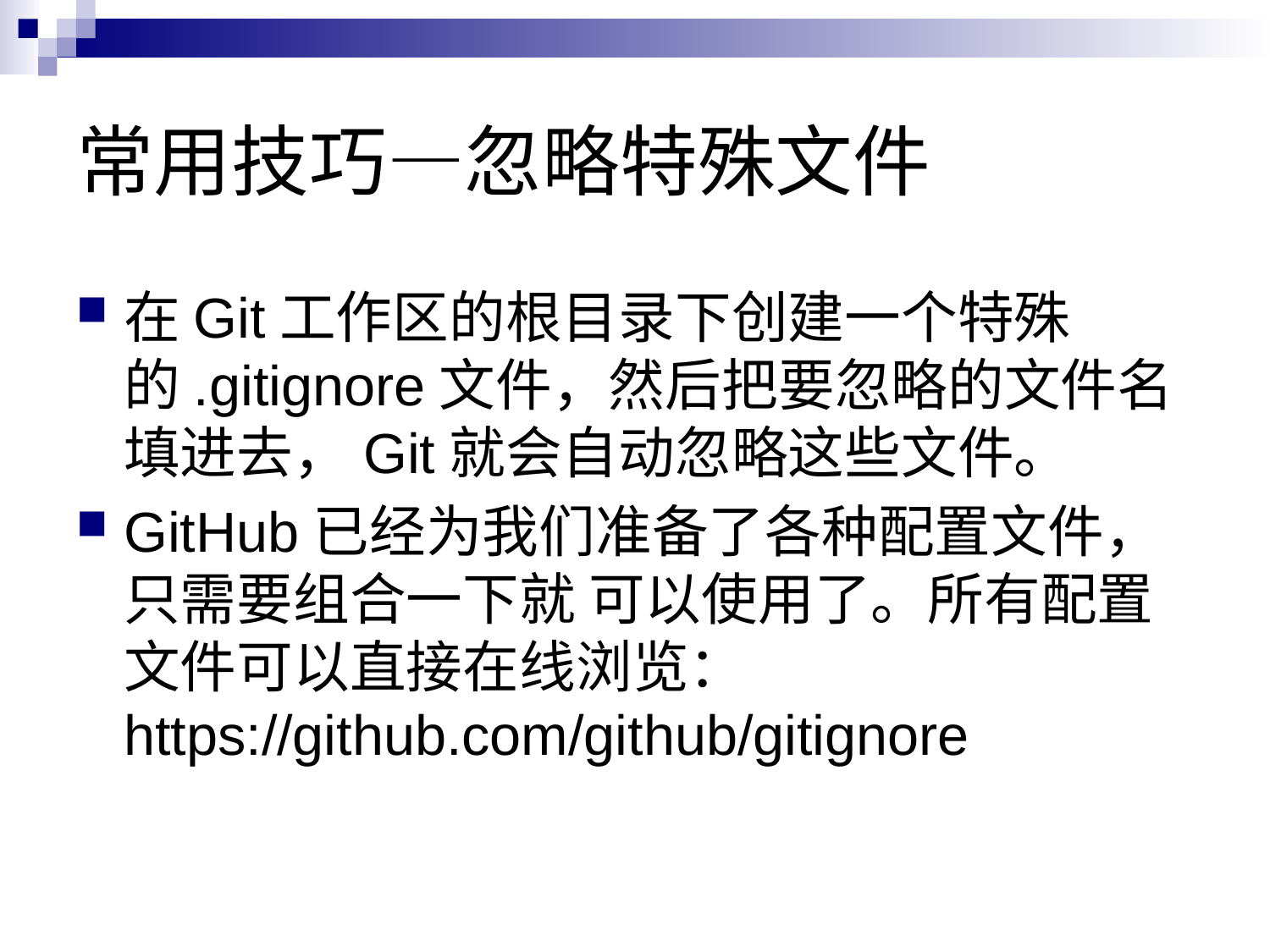

# 常用技巧—忽略特殊文件
在Git工作区的根目录下创建一个特殊的.gitignore文件，然后把要忽略的文件名填进去，Git就会自动忽略这些文件。
GitHub已经为我们准备了各种配置文件，只需要组合一下就 可以使用了。所有配置文件可以直接在线浏览： https://github.com/github/gitignore